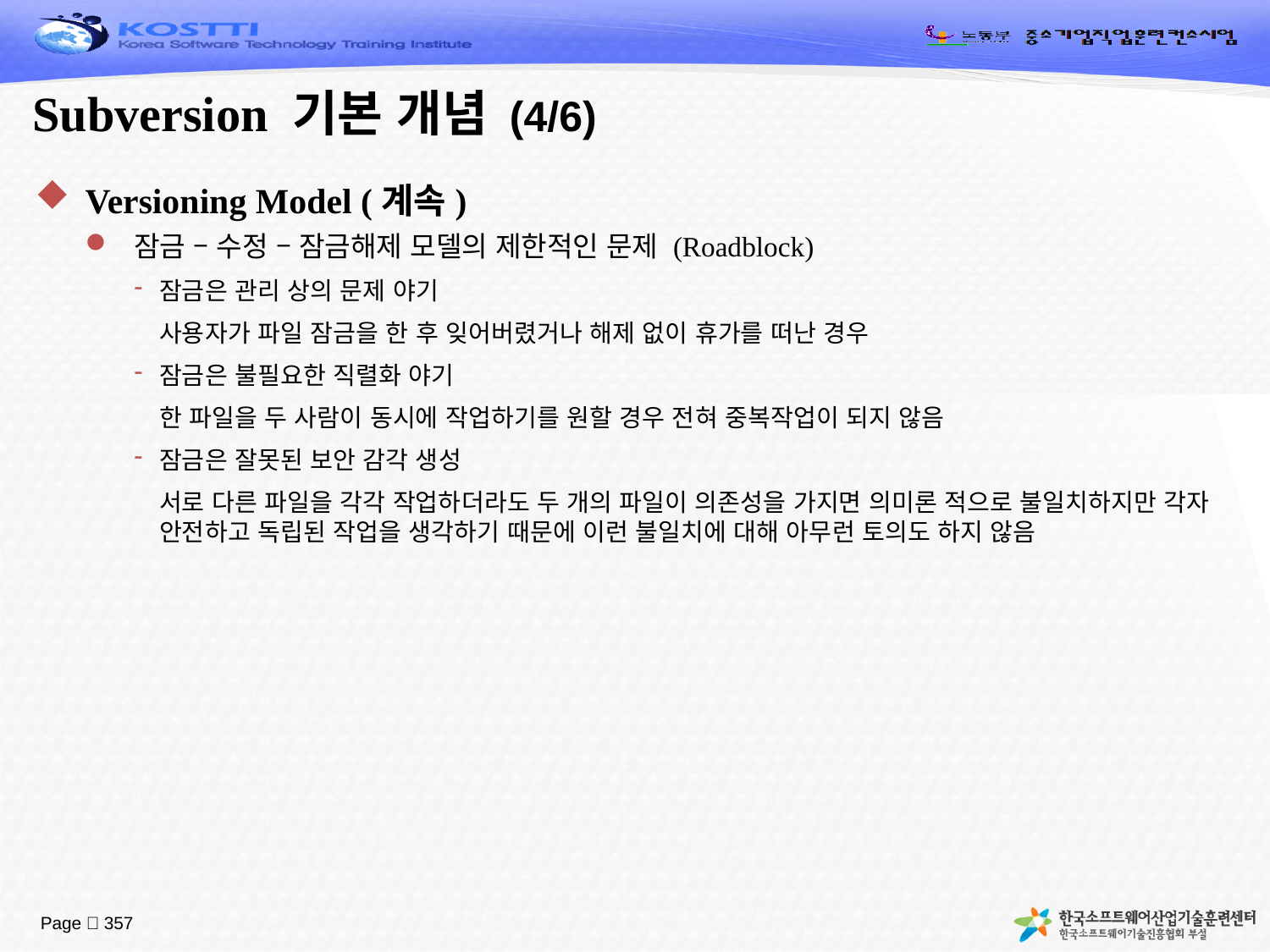

# Subversion 기본 개념 (4/6)
Versioning Model (계속)
잠금 – 수정 – 잠금해제 모델의 제한적인 문제 (Roadblock)
잠금은 관리 상의 문제 야기
	사용자가 파일 잠금을 한 후 잊어버렸거나 해제 없이 휴가를 떠난 경우
잠금은 불필요한 직렬화 야기
	한 파일을 두 사람이 동시에 작업하기를 원할 경우 전혀 중복작업이 되지 않음
잠금은 잘못된 보안 감각 생성
	서로 다른 파일을 각각 작업하더라도 두 개의 파일이 의존성을 가지면 의미론 적으로 불일치하지만 각자 안전하고 독립된 작업을 생각하기 때문에 이런 불일치에 대해 아무런 토의도 하지 않음